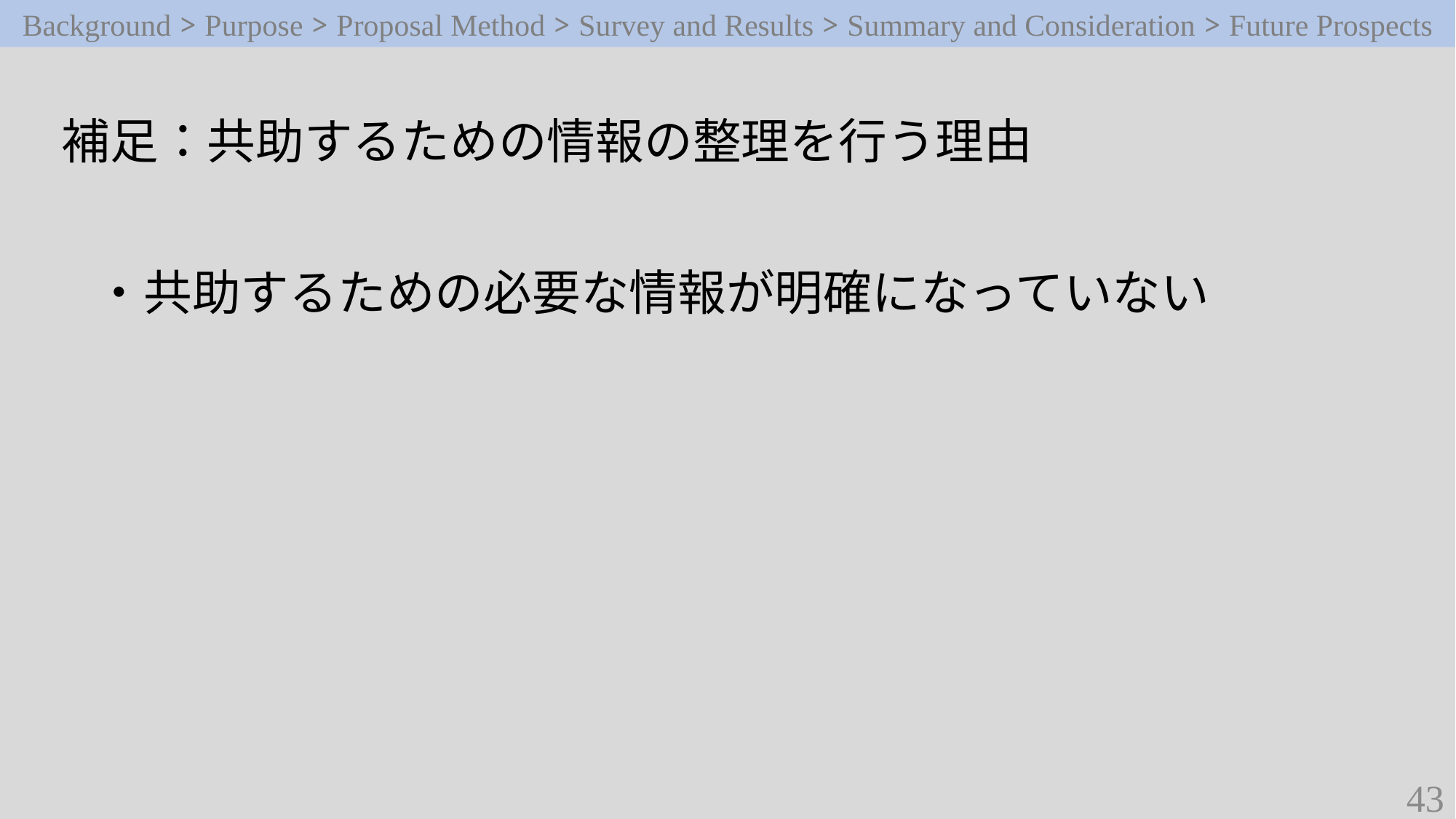

Background > Purpose > Proposal Method > Survey and Results > Summary and Consideration > Future Prospects
補足：共助するための情報の整理を行う理由
・共助するための必要な情報が明確になっていない
43